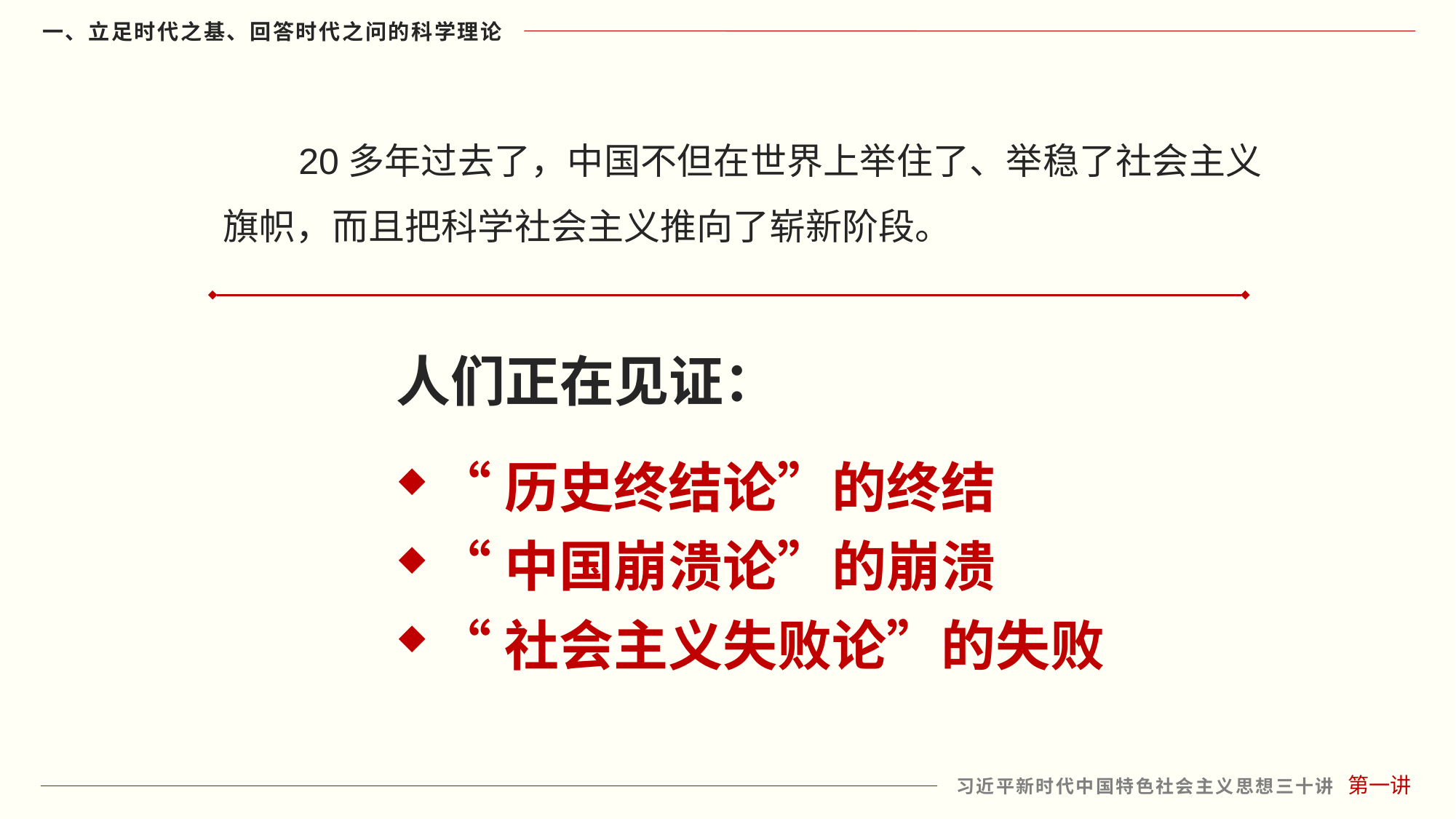

20多年过去了，中国不但在世界上举住了、举稳了社会主义旗帜，而且把科学社会主义推向了崭新阶段。
人们正在见证：
“历史终结论”的终结
“中国崩溃论”的崩溃
“社会主义失败论”的失败